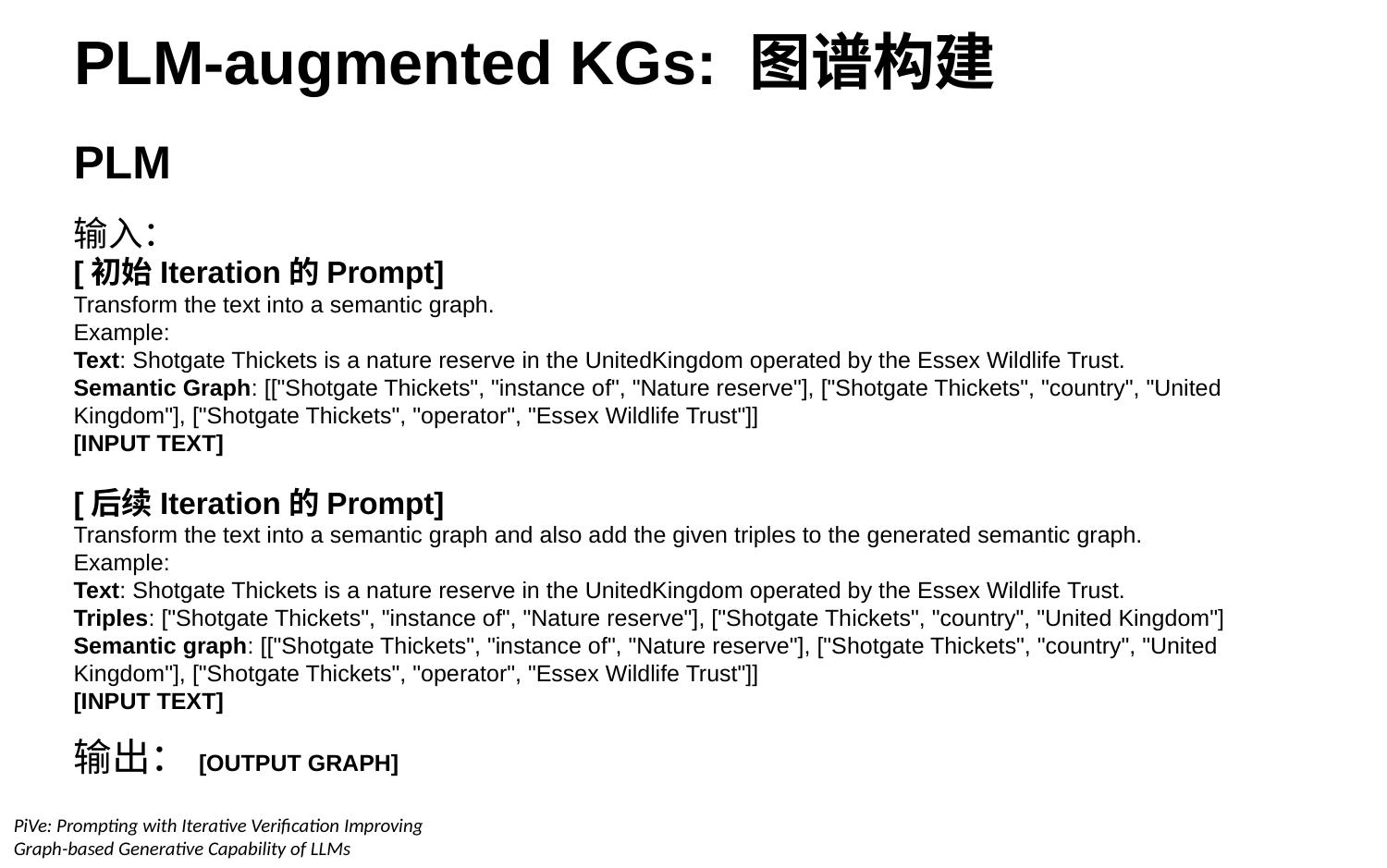

# PLM-augmented KGs: 图谱构建
PLM
输入：
[初始Iteration的Prompt]
Transform the text into a semantic graph.
Example:
Text: Shotgate Thickets is a nature reserve in the UnitedKingdom operated by the Essex Wildlife Trust.
Semantic Graph: [["Shotgate Thickets", "instance of", "Nature reserve"], ["Shotgate Thickets", "country", "United Kingdom"], ["Shotgate Thickets", "operator", "Essex Wildlife Trust"]]
[INPUT TEXT]

[后续Iteration的Prompt]
Transform the text into a semantic graph and also add the given triples to the generated semantic graph.
Example:
Text: Shotgate Thickets is a nature reserve in the UnitedKingdom operated by the Essex Wildlife Trust.
Triples: ["Shotgate Thickets", "instance of", "Nature reserve"], ["Shotgate Thickets", "country", "United Kingdom"]
Semantic graph: [["Shotgate Thickets", "instance of", "Nature reserve"], ["Shotgate Thickets", "country", "United Kingdom"], ["Shotgate Thickets", "operator", "Essex Wildlife Trust"]]
[INPUT TEXT]

输出：[OUTPUT GRAPH]
PiVe: Prompting with Iterative Verification Improving
Graph-based Generative Capability of LLMs